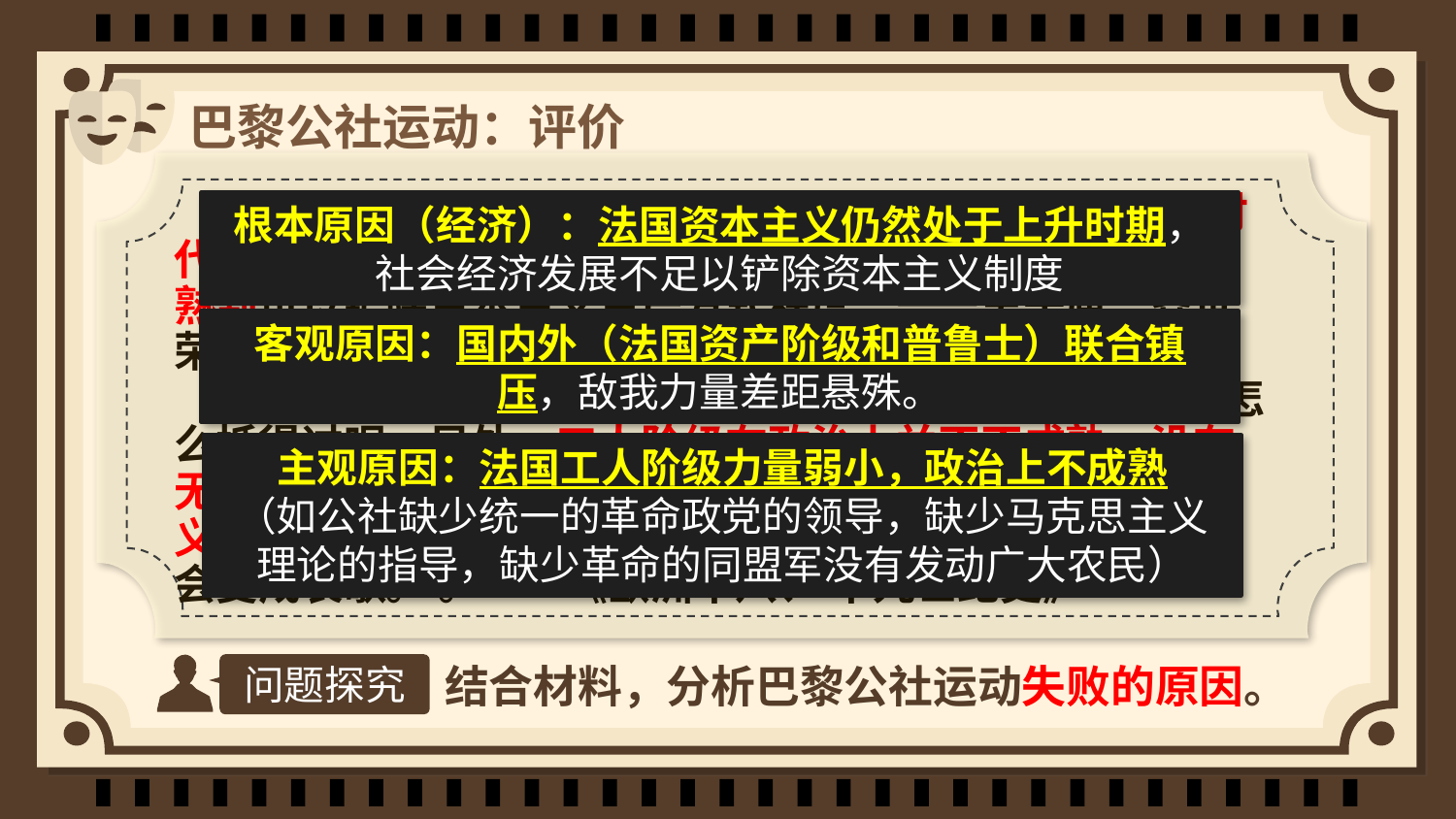

# 巴黎公社运动：评价

  19世纪70年代初的法国，尚处于资本主义的“青年时代”，小生产仍占绝对的优势，经济发展的状况还没有成熟到可以铲除资本主义生产方式程度。——吴于廑、齐世荣主编《世界近代史》
  凡尔赛的敌人当时具有先进的军队和武器，国民自卫军怎么抵得过呢。另外，工人阶级在政治上并不不成熟，没有无产阶级政党的领导。巴黎公社的领导人都不是马克思主义者……在一个农民的国度中，无产阶级革命的独唱，就会变成哀歌。 。——《欧洲十八、 十九世纪史》
根本原因（经济）：法国资本主义仍然处于上升时期，社会经济发展不足以铲除资本主义制度
客观原因：国内外（法国资产阶级和普鲁士）联合镇压，敌我力量差距悬殊。
主观原因：法国工人阶级力量弱小，政治上不成熟
（如公社缺少统一的革命政党的领导，缺少马克思主义理论的指导，缺少革命的同盟军没有发动广大农民）

问题探究

结合材料，分析巴黎公社运动失败的原因。